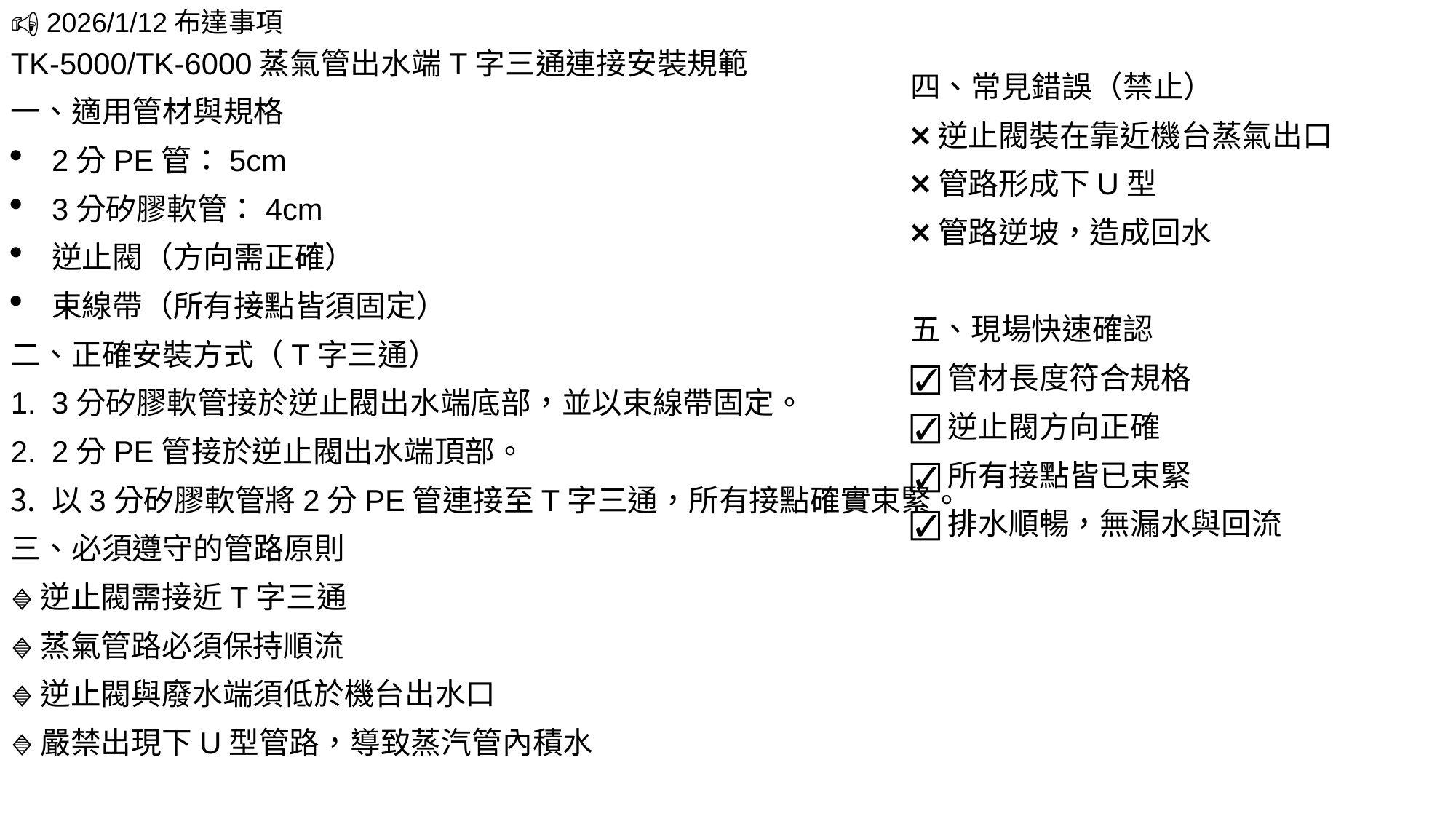

📢 2026/1/12布達事項
TK-5000/TK-6000蒸氣管出水端T字三通連接安裝規範
一、適用管材與規格
2分PE管：5cm
3分矽膠軟管：4cm
逆止閥（方向需正確）
束線帶（所有接點皆須固定）
二、正確安裝方式（T字三通）
3分矽膠軟管接於逆止閥出水端底部，並以束線帶固定。
2分PE管接於逆止閥出水端頂部。
以3分矽膠軟管將2分PE管連接至T字三通，所有接點確實束緊。
三、必須遵守的管路原則
🔹逆止閥需接近T字三通
🔹蒸氣管路必須保持順流
🔹逆止閥與廢水端須低於機台出水口
🔹嚴禁出現下U型管路，導致蒸汽管內積水
四、常見錯誤（禁止）
❌逆止閥裝在靠近機台蒸氣出口
❌管路形成下U型
❌管路逆坡，造成回水

五、現場快速確認
☑管材長度符合規格
☑逆止閥方向正確
☑所有接點皆已束緊
☑排水順暢，無漏水與回流